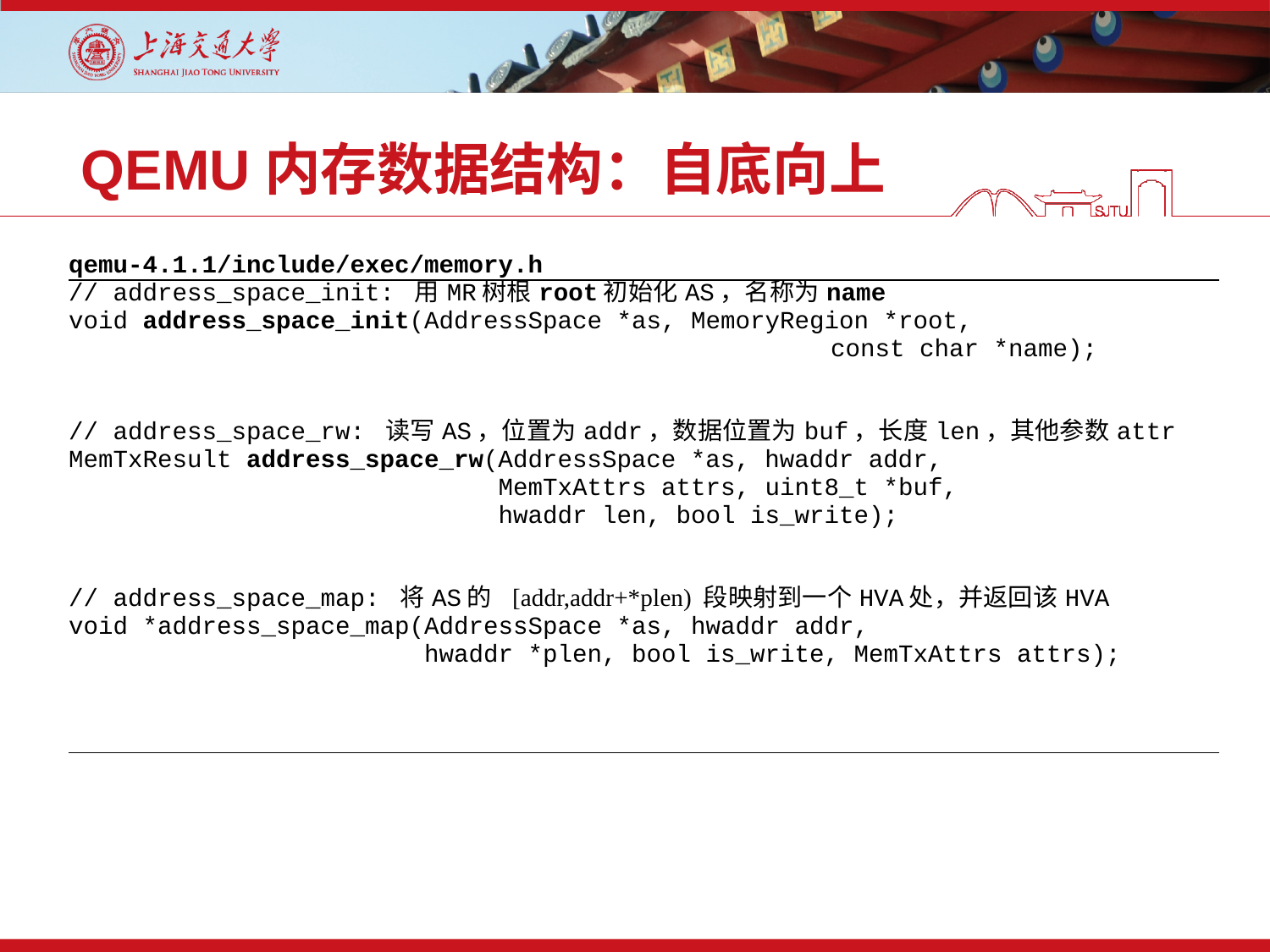

# QEMU内存数据结构：自底向上
| qemu-4.1.1/include/exec/memory.h |
| --- |
| // address\_space\_init: 用MR树根root初始化AS，名称为name void address\_space\_init(AddressSpace \*as, MemoryRegion \*root, const char \*name);   // address\_space\_rw: 读写AS，位置为addr，数据位置为buf，长度len，其他参数attr MemTxResult address\_space\_rw(AddressSpace \*as, hwaddr addr, MemTxAttrs attrs, uint8\_t \*buf, hwaddr len, bool is\_write); // address\_space\_map: 将AS的 [addr,addr+\*plen) 段映射到一个HVA处，并返回该HVA void \*address\_space\_map(AddressSpace \*as, hwaddr addr, hwaddr \*plen, bool is\_write, MemTxAttrs attrs); |